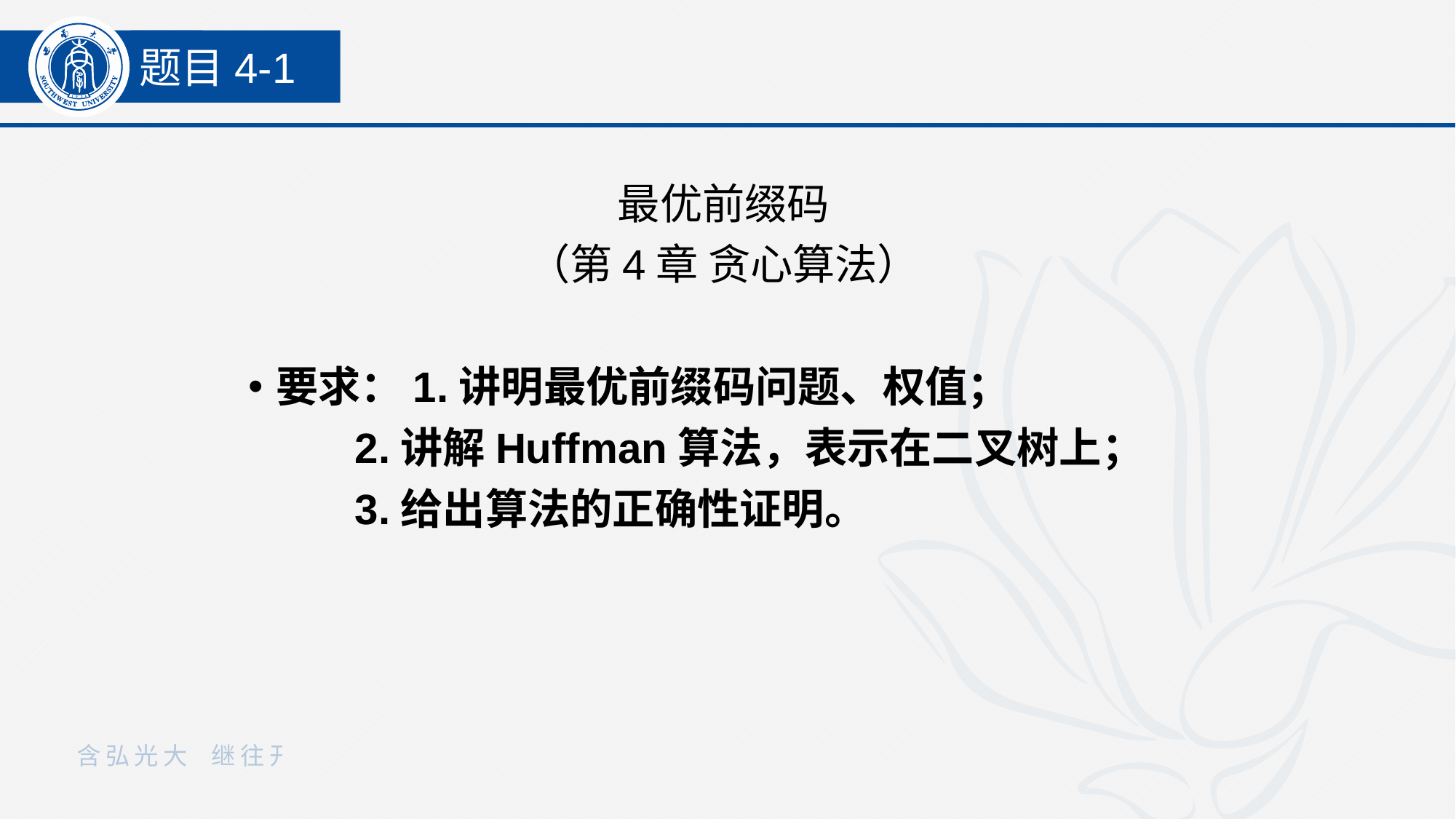

题目4-1
最优前缀码
（第4章 贪心算法）

要求：1.讲明最优前缀码问题、权值；
         2.讲解Huffman算法，表示在二叉树上；
         3.给出算法的正确性证明。